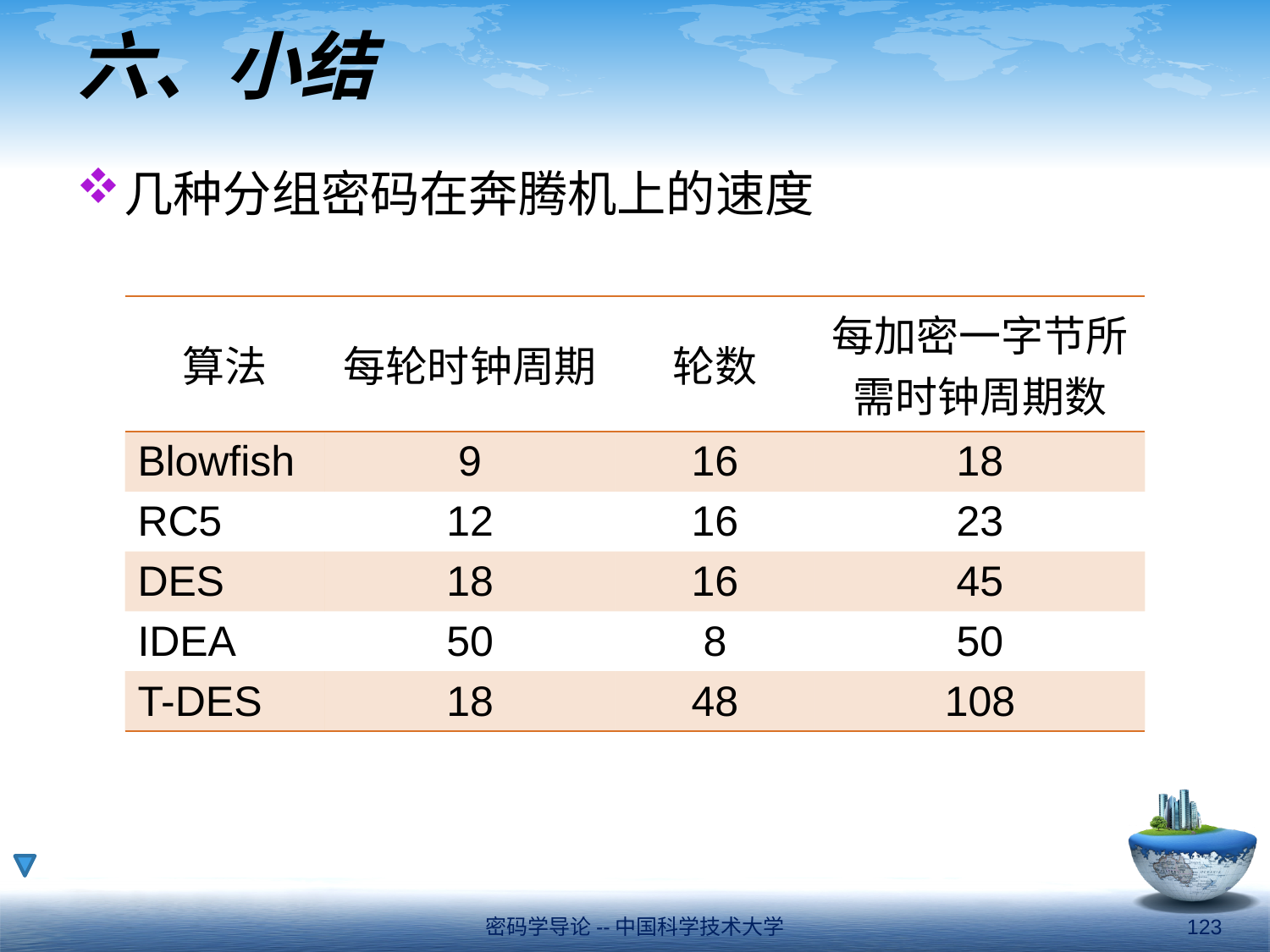

# 六、小结
几种分组密码在奔腾机上的速度
| 算法 | 每轮时钟周期 | 轮数 | 每加密一字节所需时钟周期数 |
| --- | --- | --- | --- |
| Blowfish | 9 | 16 | 18 |
| RC5 | 12 | 16 | 23 |
| DES | 18 | 16 | 45 |
| IDEA | 50 | 8 | 50 |
| T-DES | 18 | 48 | 108 |

密码学导论--中国科学技术大学
123